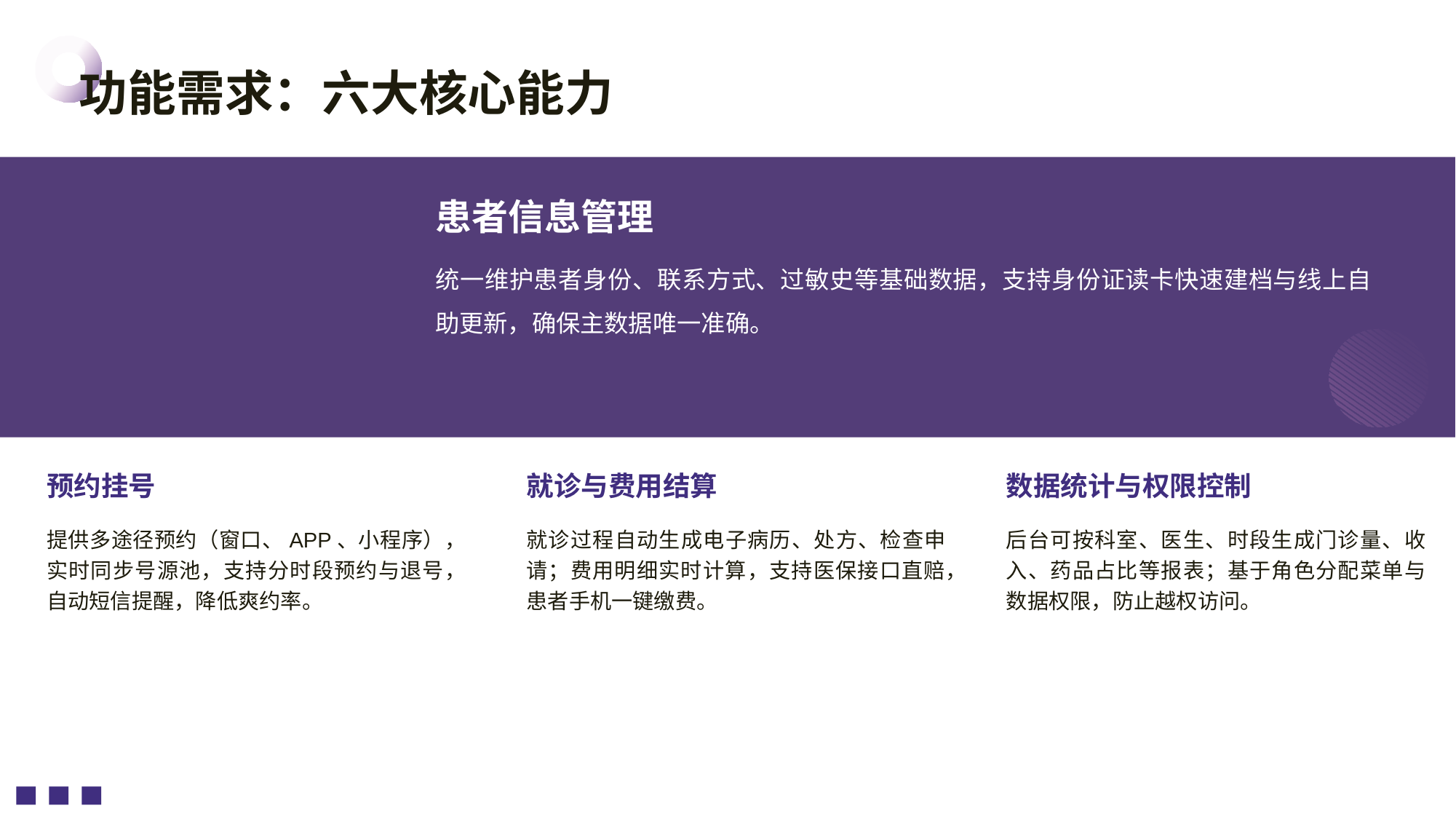

功能需求：六大核心能力

患者信息管理
统一维护患者身份、联系方式、过敏史等基础数据，支持身份证读卡快速建档与线上自助更新，确保主数据唯一准确。

预约挂号
就诊与费用结算
数据统计与权限控制
提供多途径预约（窗口、APP、小程序），实时同步号源池，支持分时段预约与退号，自动短信提醒，降低爽约率。
就诊过程自动生成电子病历、处方、检查申请；费用明细实时计算，支持医保接口直赔，患者手机一键缴费。
后台可按科室、医生、时段生成门诊量、收入、药品占比等报表；基于角色分配菜单与数据权限，防止越权访问。